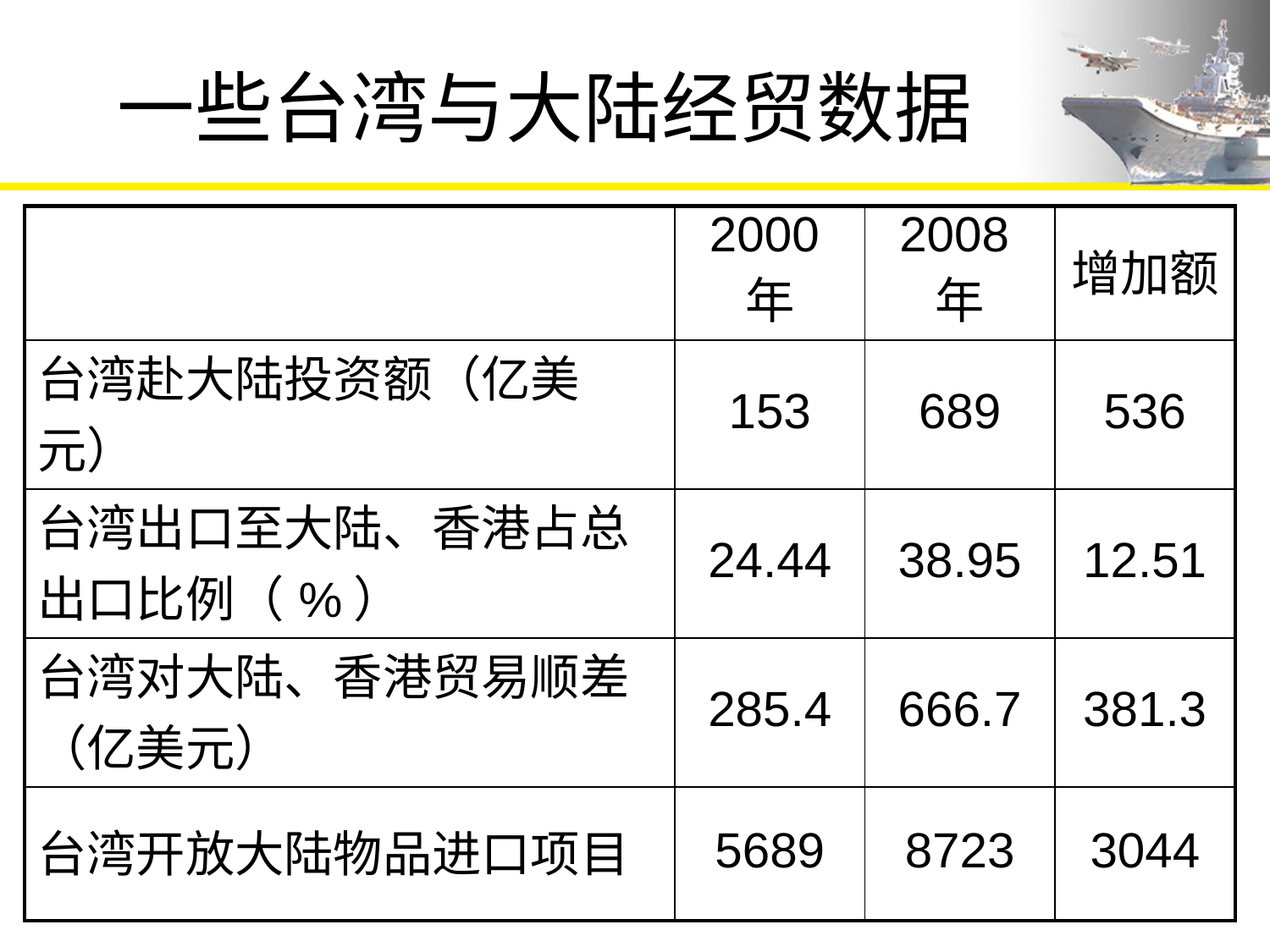

# 一些台湾与大陆经贸数据
|  | 2000年 | 2008年 | 增加额 |
| --- | --- | --- | --- |
| 台湾赴大陆投资额（亿美元） | 153 | 689 | 536 |
| 台湾出口至大陆、香港占总出口比例（%） | 24.44 | 38.95 | 12.51 |
| 台湾对大陆、香港贸易顺差（亿美元） | 285.4 | 666.7 | 381.3 |
| 台湾开放大陆物品进口项目 | 5689 | 8723 | 3044 |